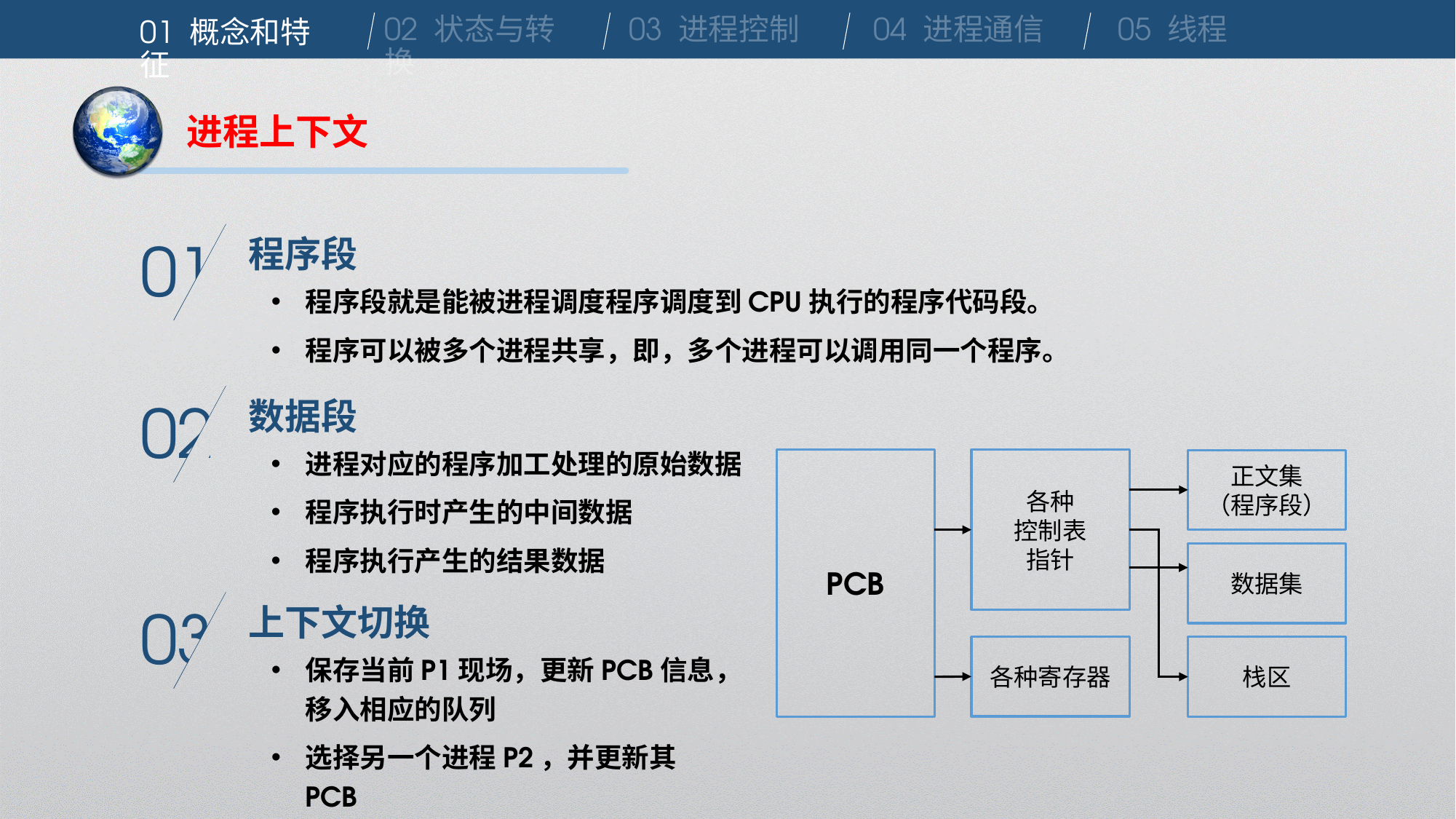

02 状态与转换
03 进程控制
04 进程通信
05 线程
01 概念和特征
进程上下文
程序段

01
程序段就是能被进程调度程序调度到CPU执行的程序代码段。
程序可以被多个进程共享，即，多个进程可以调用同一个程序。
数据段

02
进程对应的程序加工处理的原始数据
程序执行时产生的中间数据
程序执行产生的结果数据
各种
控制表
指针
PCB
正文集
（程序段）
数据集
上下文切换

03
保存当前P1现场，更新PCB信息，移入相应的队列
选择另一个进程P2，并更新其PCB
恢复P2现场
各种寄存器
栈区